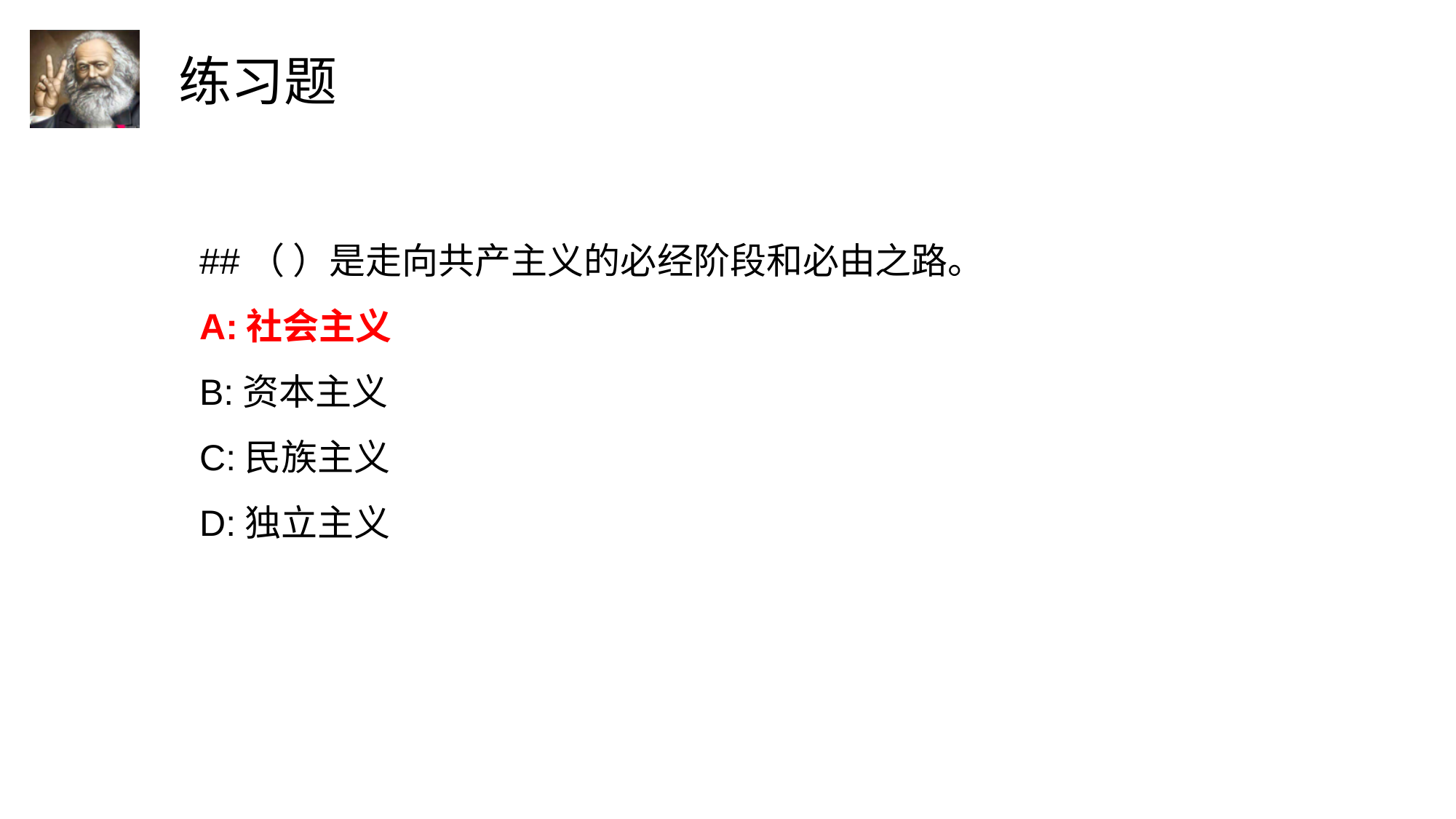

##（ ）是走向共产主义的必经阶段和必由之路。
A:社会主义
B:资本主义
C:民族主义
D:独立主义